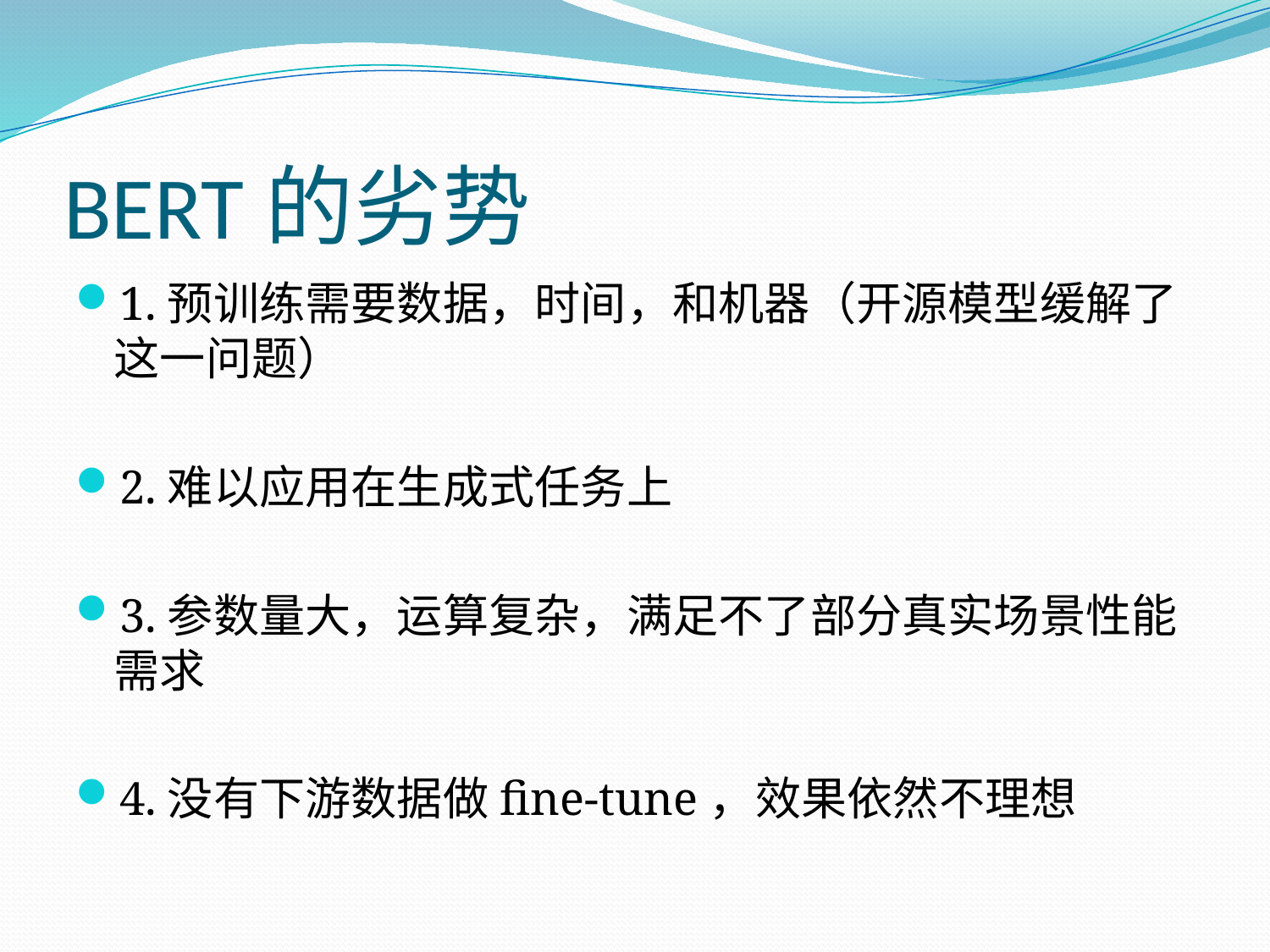

# BERT的劣势
1.预训练需要数据，时间，和机器（开源模型缓解了这一问题）

2.难以应用在生成式任务上

3.参数量大，运算复杂，满足不了部分真实场景性能需求

4.没有下游数据做fine-tune，效果依然不理想